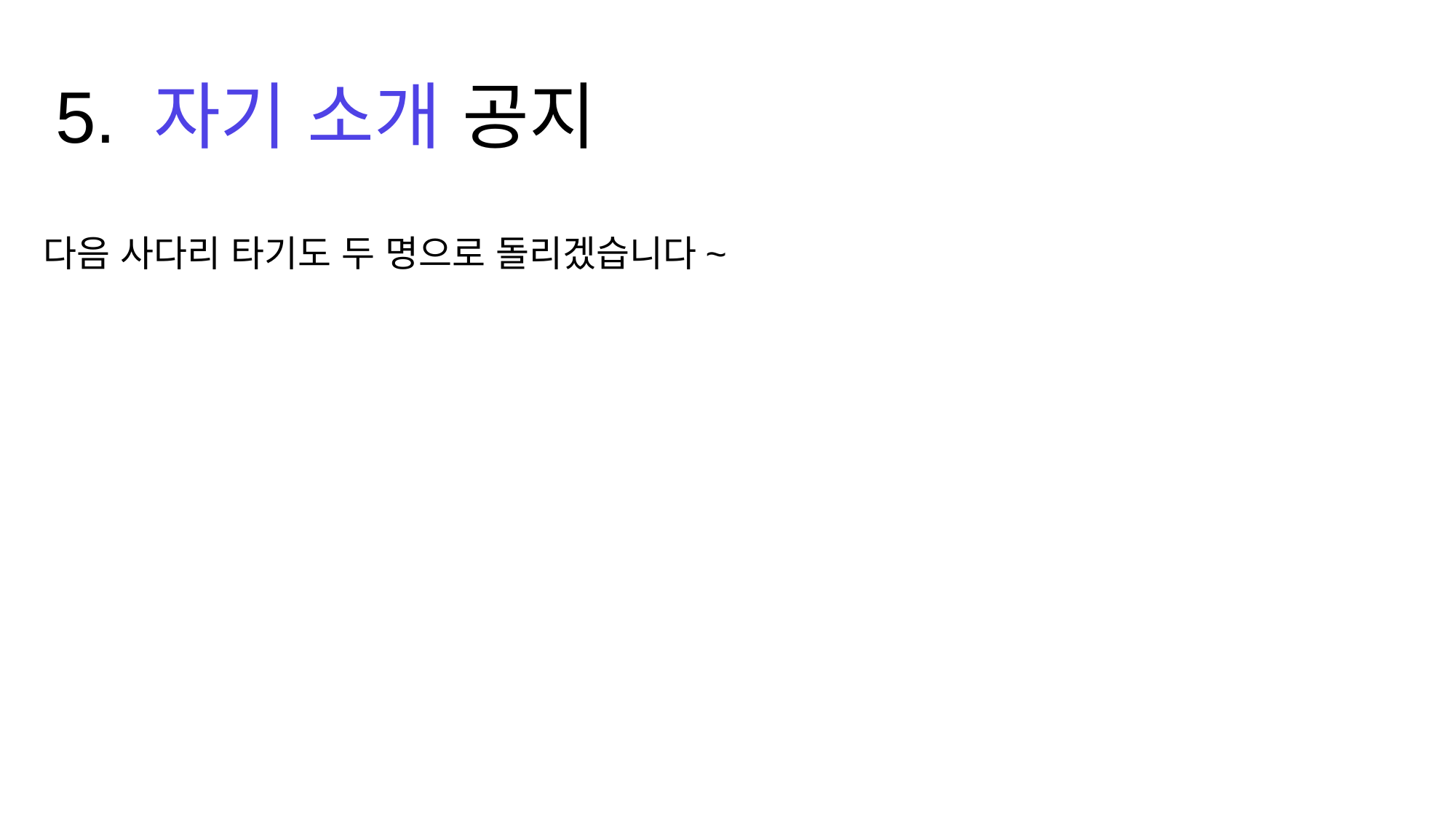

5. 자기 소개 공지
다음 사다리 타기도 두 명으로 돌리겠습니다~